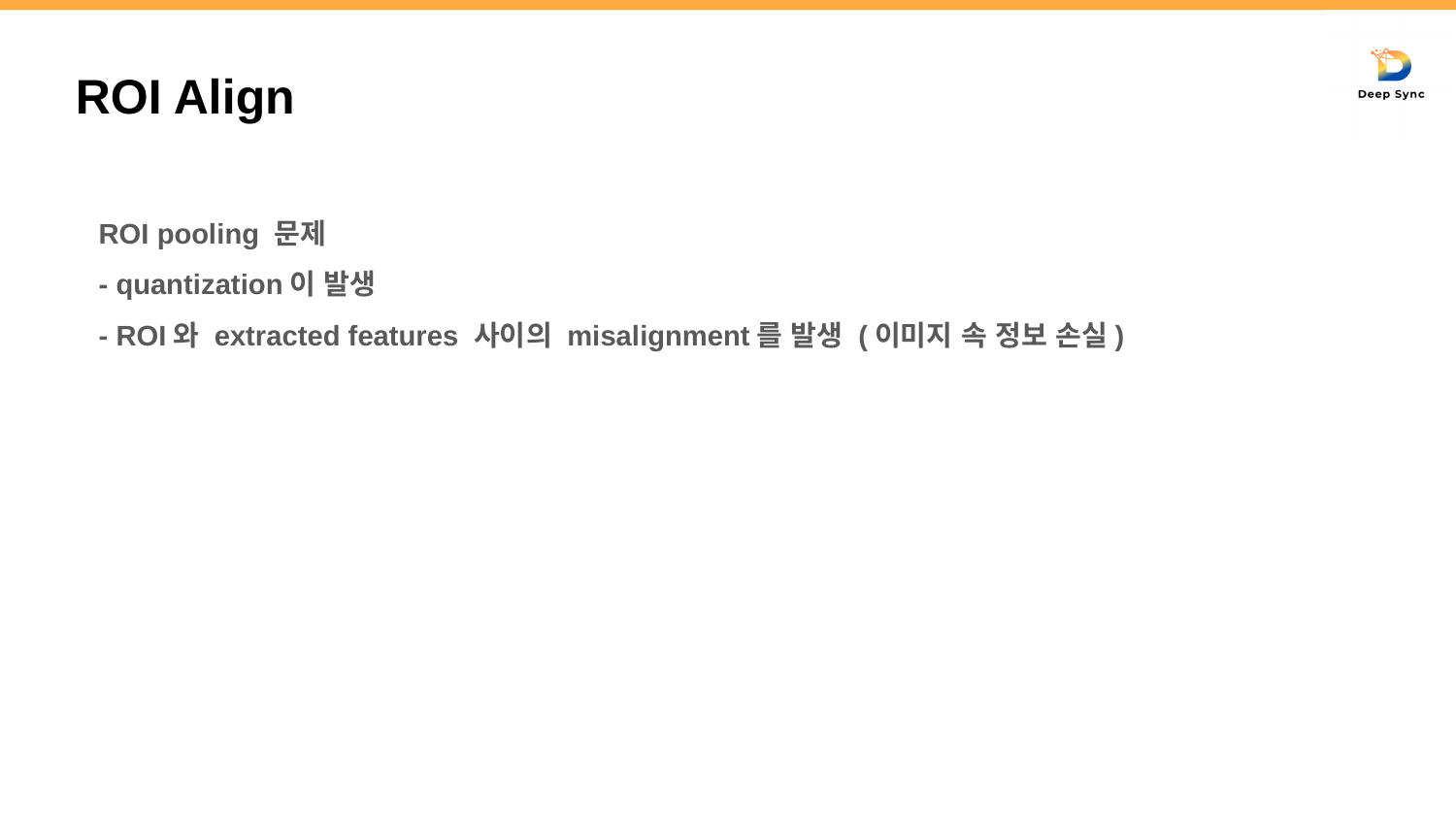

# ROI Align
ROI pooling 문제
- quantization이 발생
- ROI와 extracted features 사이의 misalignment를 발생 (이미지 속 정보 손실)